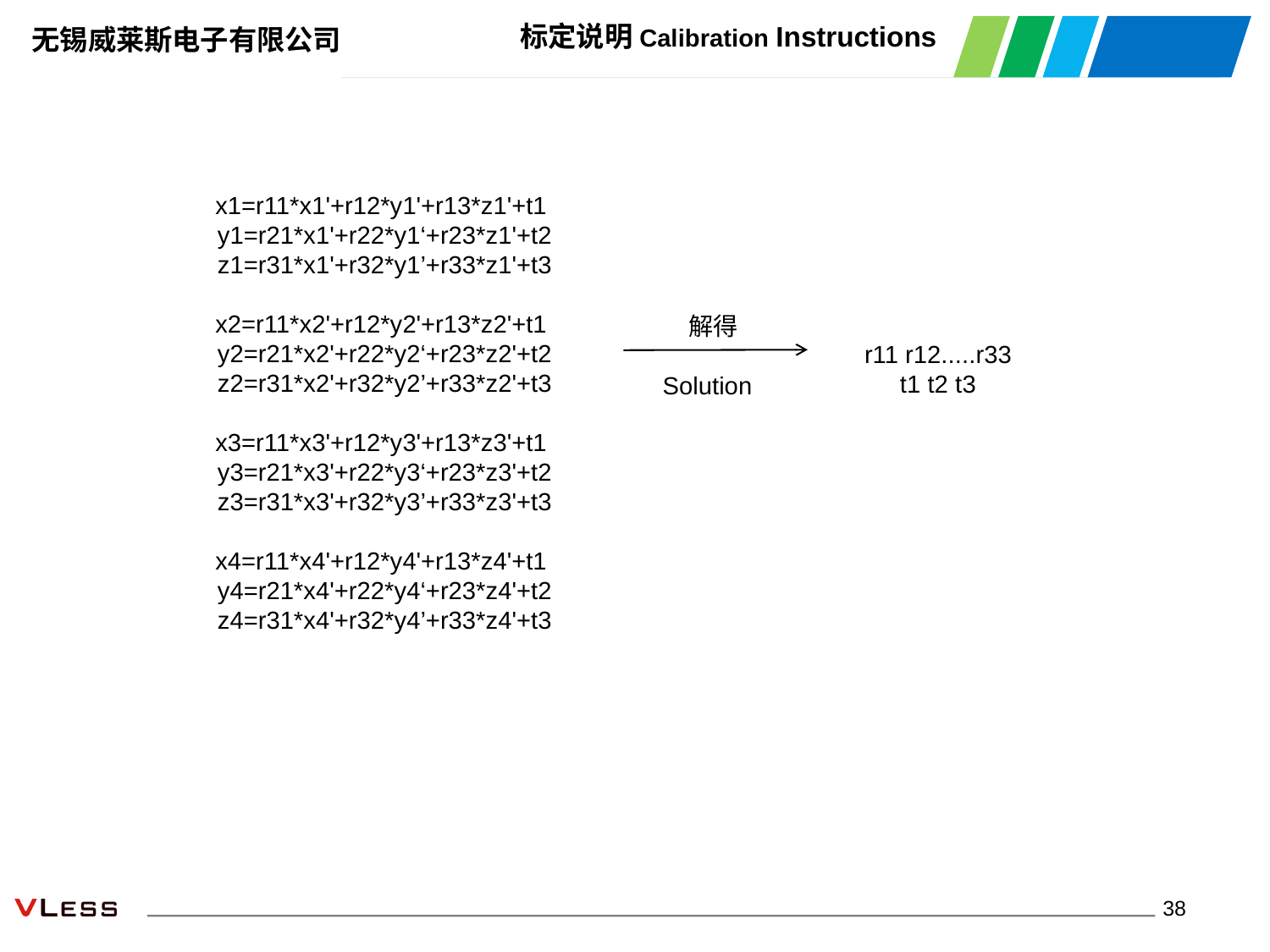

标定说明Calibration Instructions
x1=r11*x1'+r12*y1'+r13*z1'+t1
y1=r21*x1'+r22*y1‘+r23*z1'+t2
z1=r31*x1'+r32*y1’+r33*z1'+t3

x2=r11*x2'+r12*y2'+r13*z2'+t1
y2=r21*x2'+r22*y2‘+r23*z2'+t2
z2=r31*x2'+r32*y2’+r33*z2'+t3

x3=r11*x3'+r12*y3'+r13*z3'+t1
y3=r21*x3'+r22*y3‘+r23*z3'+t2
z3=r31*x3'+r32*y3’+r33*z3'+t3

x4=r11*x4'+r12*y4'+r13*z4'+t1
y4=r21*x4'+r22*y4‘+r23*z4'+t2
z4=r31*x4'+r32*y4’+r33*z4'+t3

 解得

Solution

r11 r12.....r33
t1 t2 t3